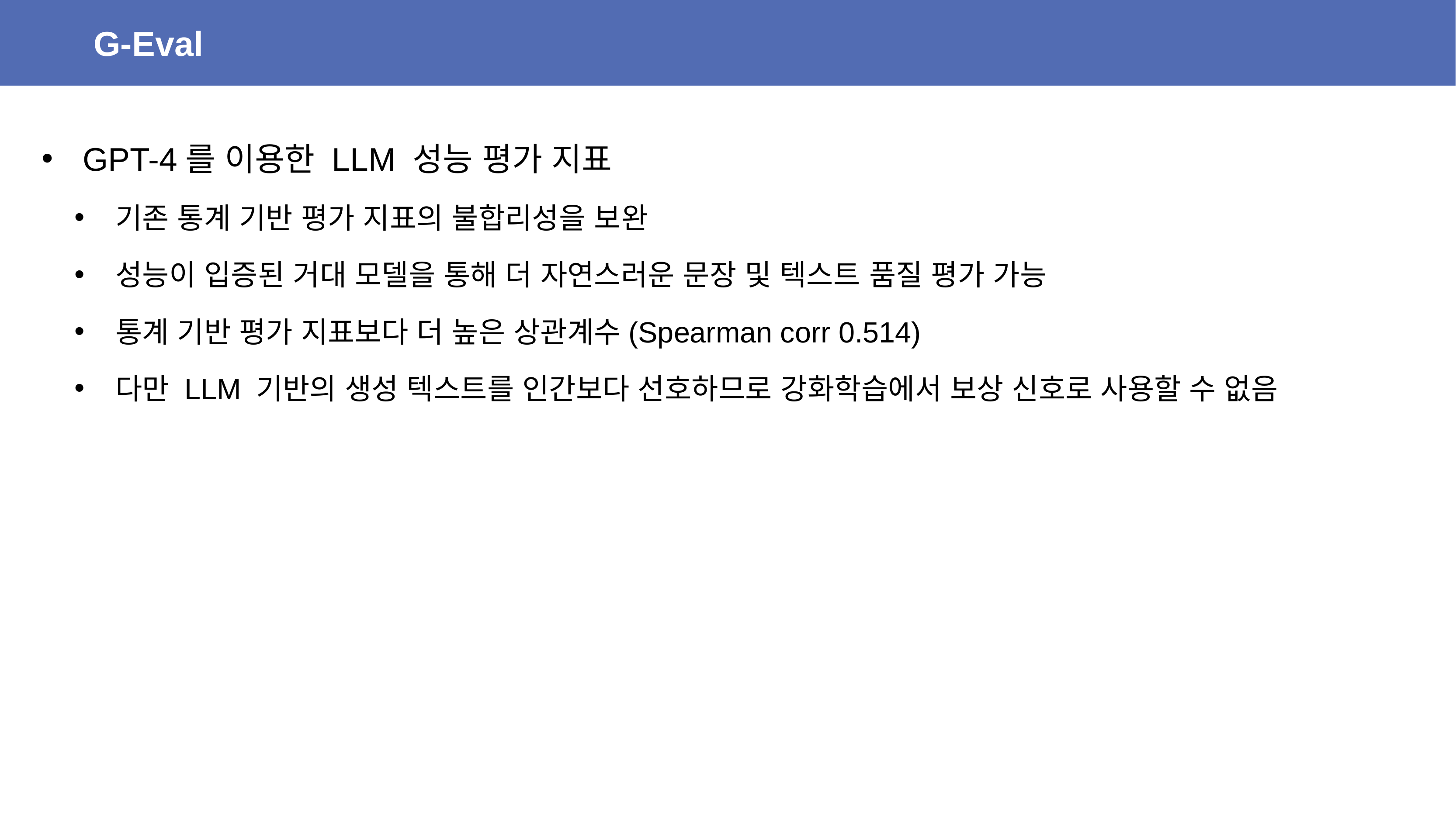

G-Eval
GPT-4를 이용한 LLM 성능 평가 지표
기존 통계 기반 평가 지표의 불합리성을 보완
성능이 입증된 거대 모델을 통해 더 자연스러운 문장 및 텍스트 품질 평가 가능
통계 기반 평가 지표보다 더 높은 상관계수(Spearman corr 0.514)
다만 LLM 기반의 생성 텍스트를 인간보다 선호하므로 강화학습에서 보상 신호로 사용할 수 없음